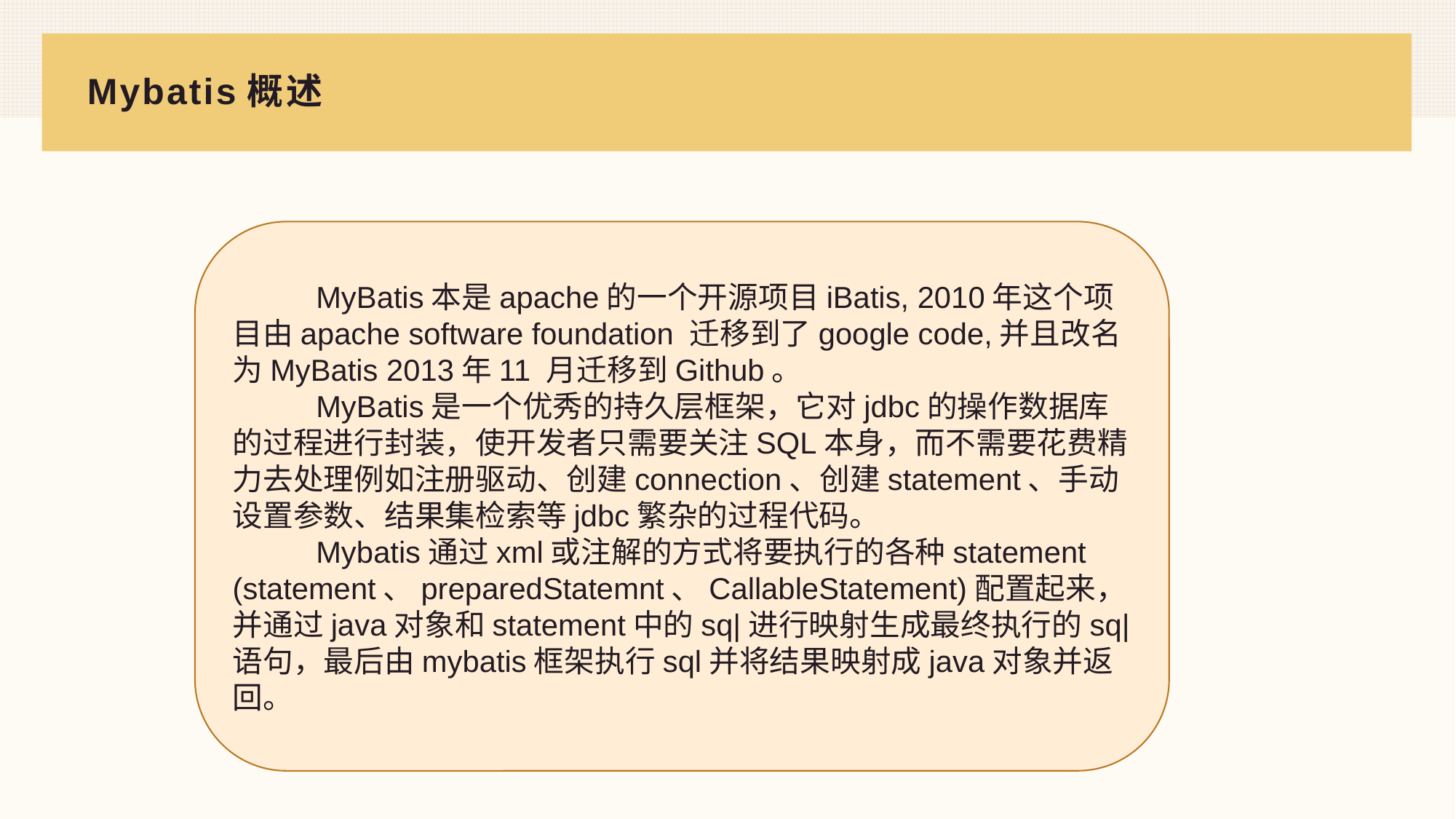

# Mybatis概述
          MyBatis本是apache的一个开源项目iBatis, 2010年这个项目由apache software foundation 迁移到了google code,并且改名为MyBatis 2013年11 月迁移到Github。
          MyBatis是一个优秀的持久层框架，它对jdbc的操作数据库的过程进行封装，使开发者只需要关注SQL本身，而不需要花费精力去处理例如注册驱动、创建connection、创建statement、手动设置参数、结果集检索等jdbc繁杂的过程代码。
          Mybatis通过xml或注解的方式将要执行的各种statement (statement、preparedStatemnt、CallableStatement)配置起来，并通过java对象和statement中的sq|进行映射生成最终执行的sq|语句，最后由mybatis框架执行sql并将结果映射成java对象并返回。